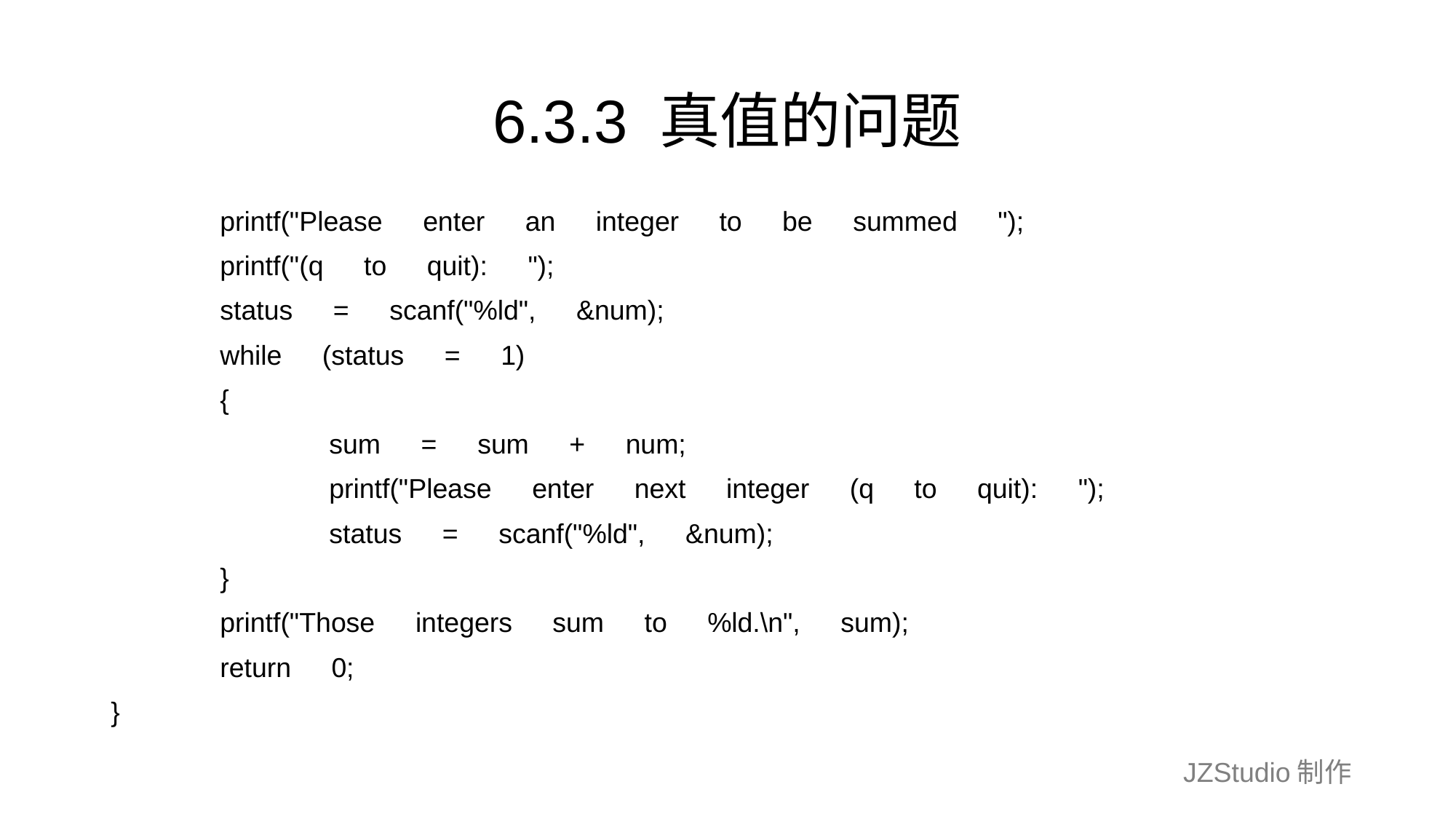

# 6.3.3 真值的问题
	printf("Please　enter　an　integer　to　be　summed　");
	printf("(q　to　quit):　");
	status　=　scanf("%ld",　&num);
	while　(status　=　1)
	{
		sum　=　sum　+　num;
		printf("Please　enter　next　integer　(q　to　quit):　");
		status　=　scanf("%ld",　&num);
	}
	printf("Those　integers　sum　to　%ld.\n",　sum);
	return　0;
}